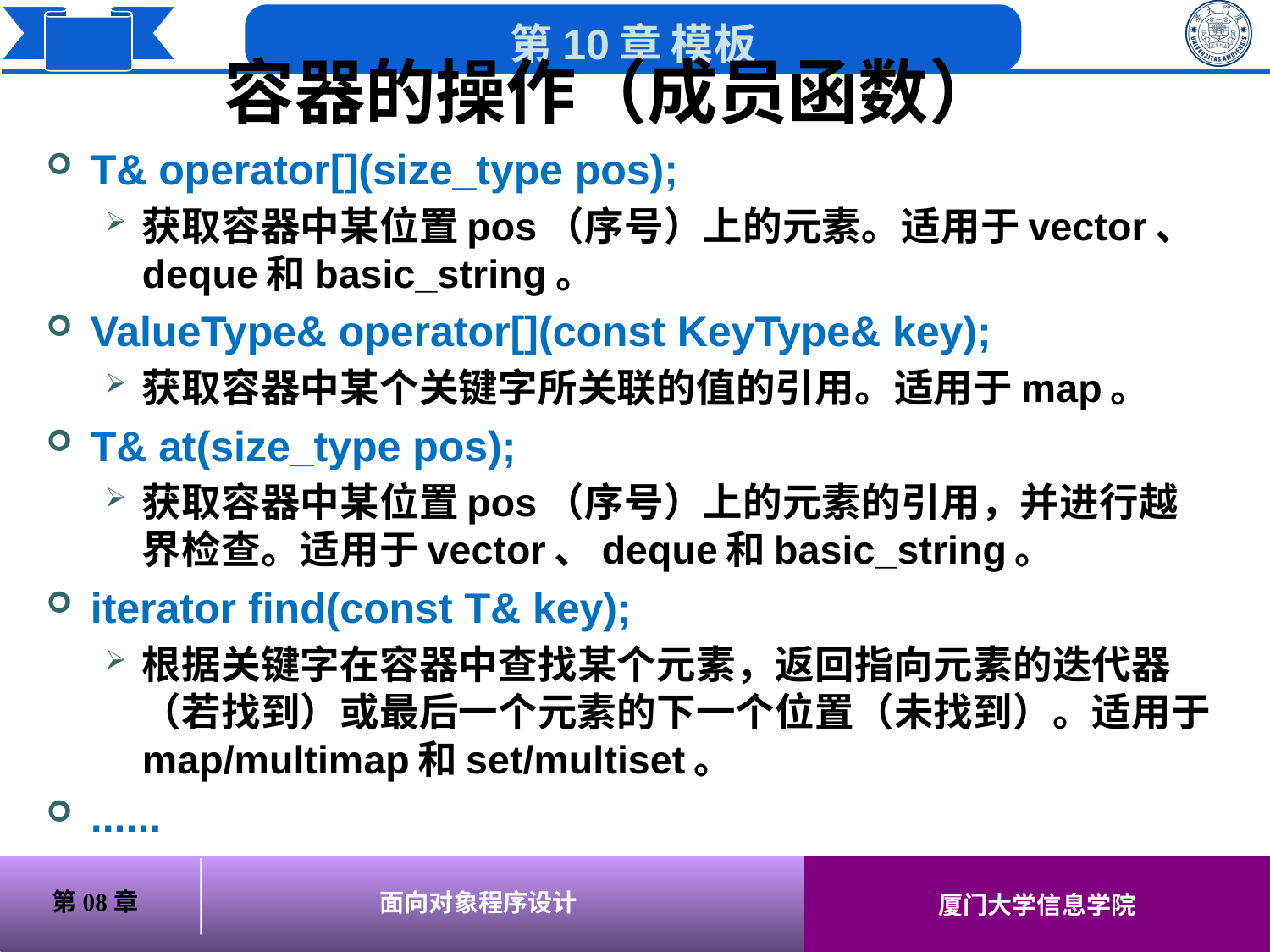

# 容器的操作（成员函数）
T& operator[](size_type pos);
获取容器中某位置pos（序号）上的元素。适用于vector、deque和basic_string。
ValueType& operator[](const KeyType& key);
获取容器中某个关键字所关联的值的引用。适用于map。
T& at(size_type pos);
获取容器中某位置pos（序号）上的元素的引用，并进行越界检查。适用于vector、deque和basic_string。
iterator find(const T& key);
根据关键字在容器中查找某个元素，返回指向元素的迭代器（若找到）或最后一个元素的下一个位置（未找到）。适用于map/multimap和set/multiset。
......

43